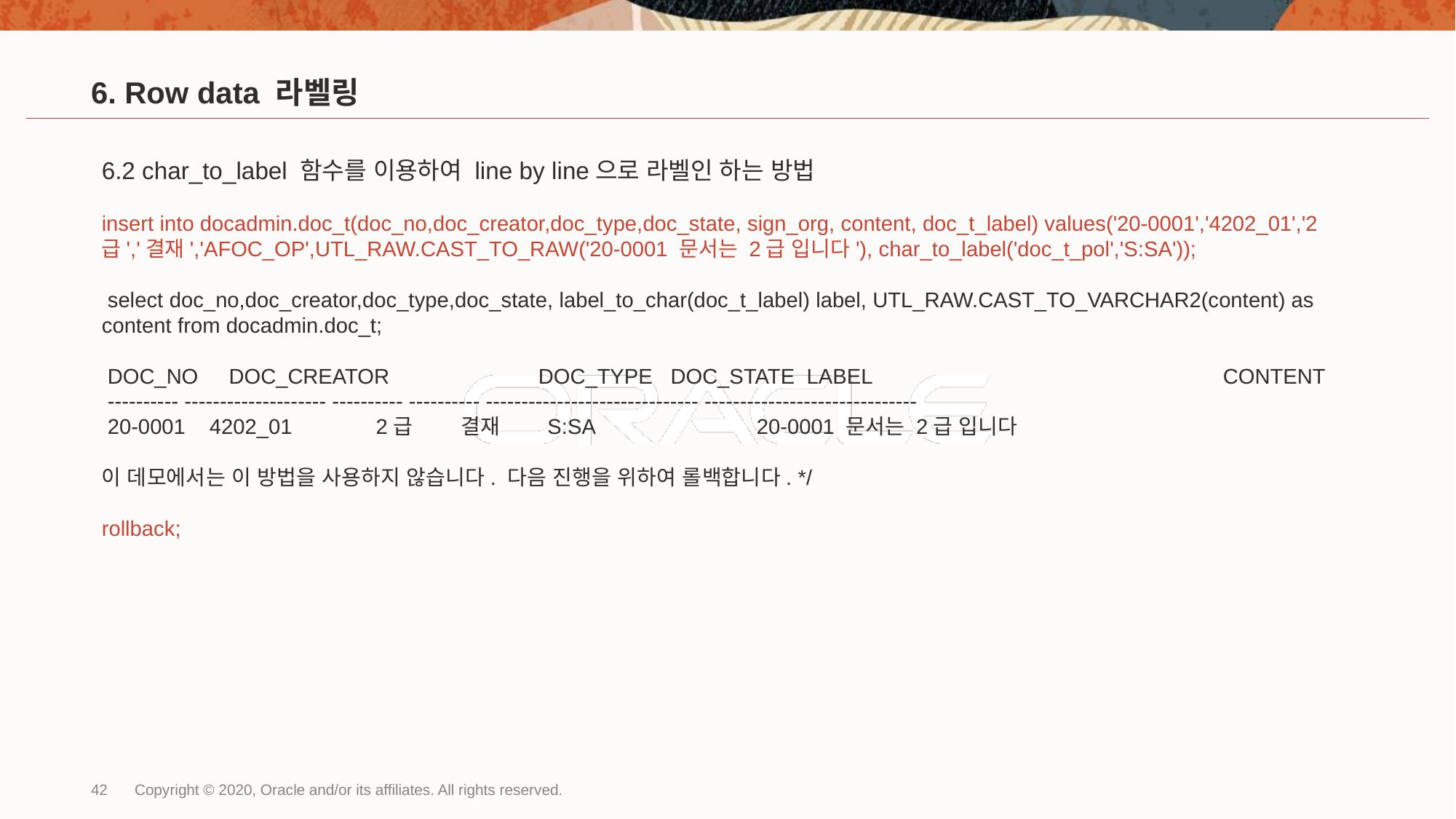

# 6. Row data 라벨링
6.2 char_to_label 함수를 이용하여 line by line으로 라벨인 하는 방법

insert into docadmin.doc_t(doc_no,doc_creator,doc_type,doc_state, sign_org, content, doc_t_label) values('20-0001','4202_01','2급','결재','AFOC_OP',UTL_RAW.CAST_TO_RAW('20-0001 문서는 2급 입니다'), char_to_label('doc_t_pol','S:SA'));

 select doc_no,doc_creator,doc_type,doc_state, label_to_char(doc_t_label) label, UTL_RAW.CAST_TO_VARCHAR2(content) as content from docadmin.doc_t;

 DOC_NO	   DOC_CREATOR		DOC_TYPE   DOC_STATE  LABEL			     CONTENT
 ---------- -------------------- ---------- ---------- ------------------------------ ------------------------------
 20-0001    4202_01              2급        결재       S:SA                           20-0001 문서는 2급 입니다

이 데모에서는 이 방법을 사용하지 않습니다. 다음 진행을 위하여 롤백합니다. */

rollback;
42
Copyright © 2020, Oracle and/or its affiliates. All rights reserved.